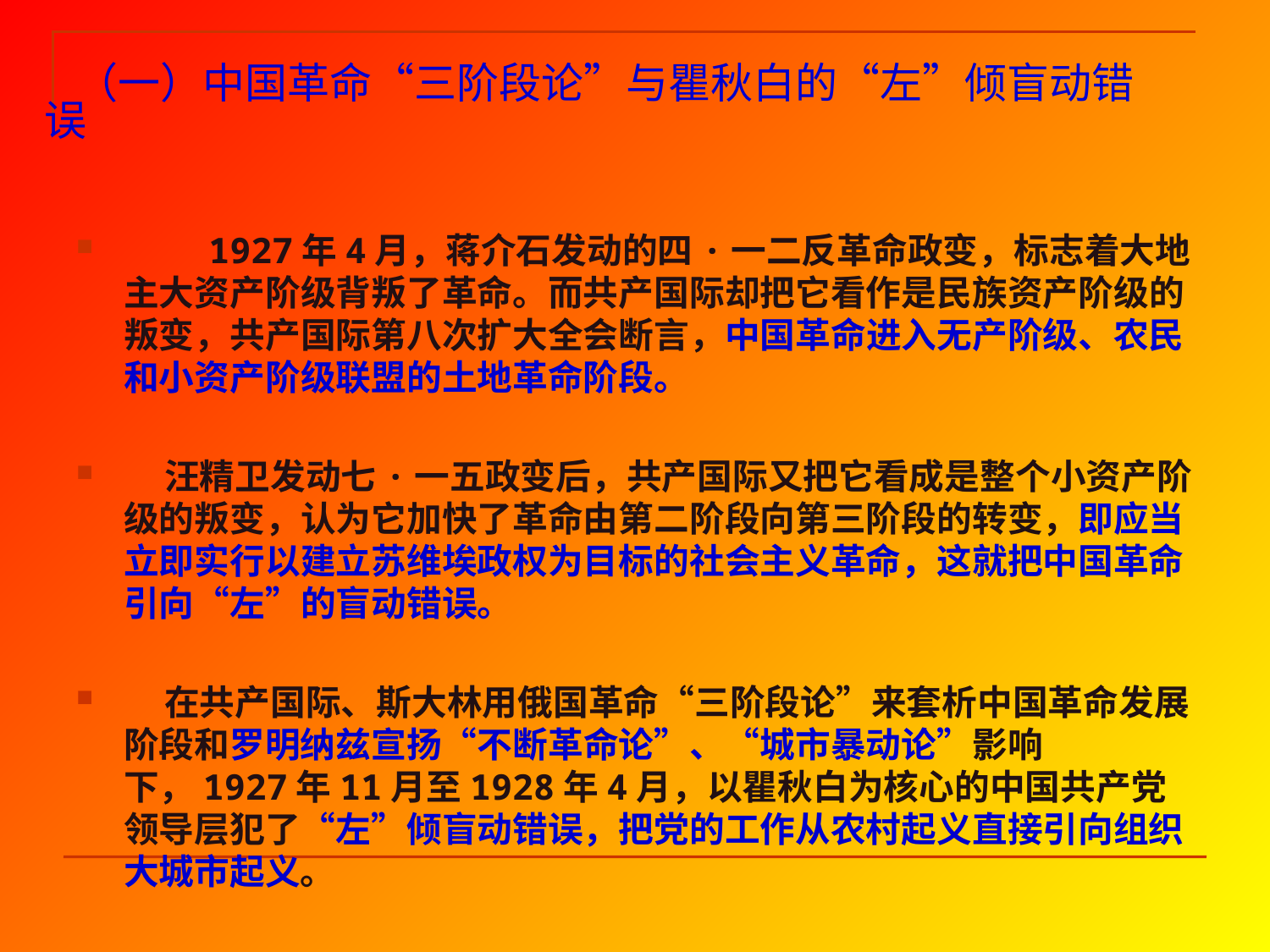

# （一）中国革命“三阶段论”与瞿秋白的“左”倾盲动错误
    1927年4月，蒋介石发动的四·一二反革命政变，标志着大地主大资产阶级背叛了革命。而共产国际却把它看作是民族资产阶级的叛变，共产国际第八次扩大全会断言，中国革命进入无产阶级、农民和小资产阶级联盟的土地革命阶段。

    汪精卫发动七·一五政变后，共产国际又把它看成是整个小资产阶级的叛变，认为它加快了革命由第二阶段向第三阶段的转变，即应当立即实行以建立苏维埃政权为目标的社会主义革命，这就把中国革命引向“左”的盲动错误。

    在共产国际、斯大林用俄国革命“三阶段论”来套析中国革命发展阶段和罗明纳兹宣扬“不断革命论”、“城市暴动论”影响下，1927年11月至1928年4月，以瞿秋白为核心的中国共产党领导层犯了“左”倾盲动错误，把党的工作从农村起义直接引向组织大城市起义。